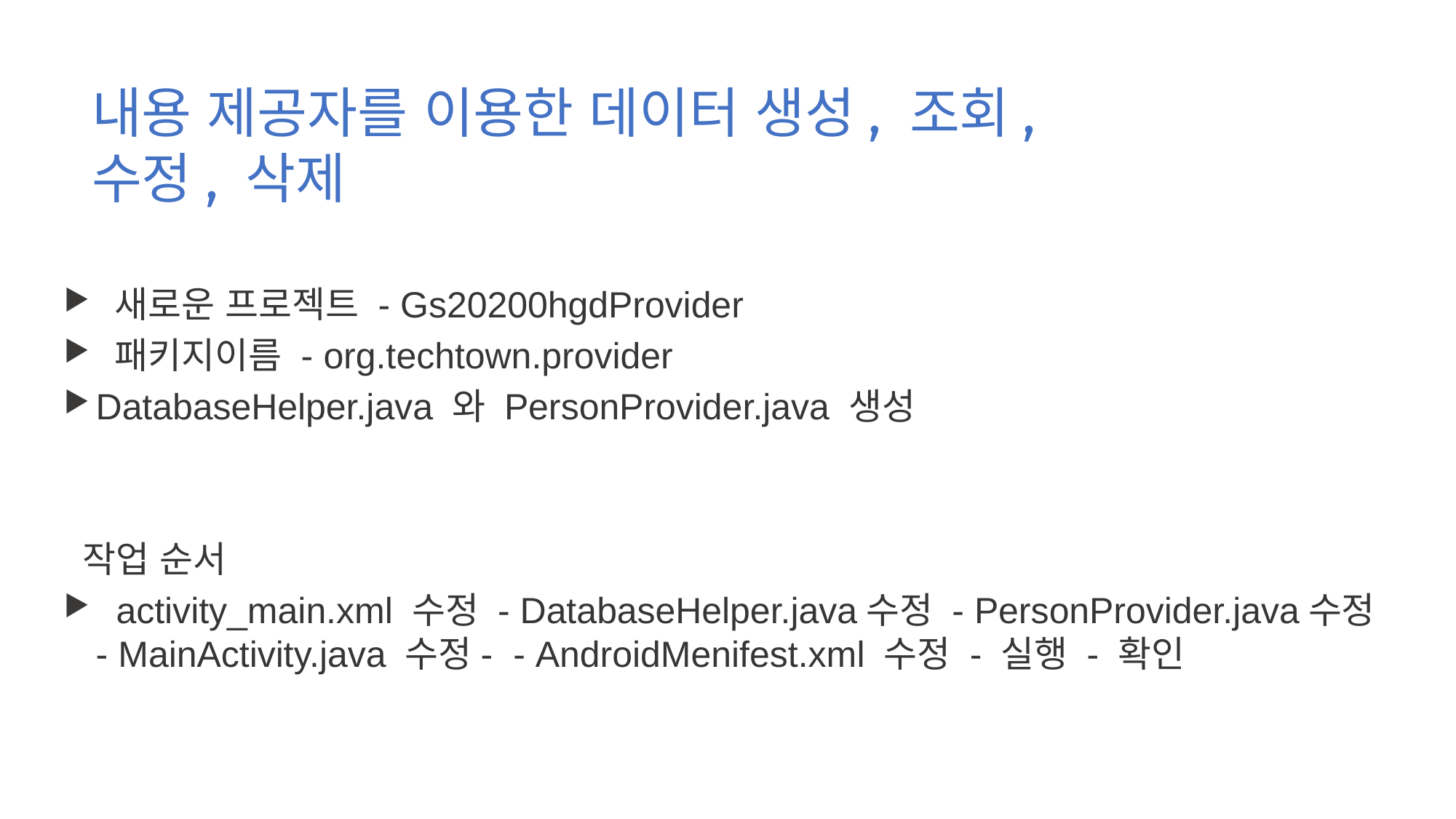

# 내용 제공자를 이용한 데이터 생성, 조회, 수정, 삭제
 새로운 프로젝트 - Gs20200hgdProvider
 패키지이름 - org.techtown.provider
DatabaseHelper.java 와 PersonProvider.java 생성

 작업 순서
  activity_main.xml 수정 - DatabaseHelper.java수정 - PersonProvider.java수정- MainActivity.java 수정-  - AndroidMenifest.xml 수정 - 실행 - 확인